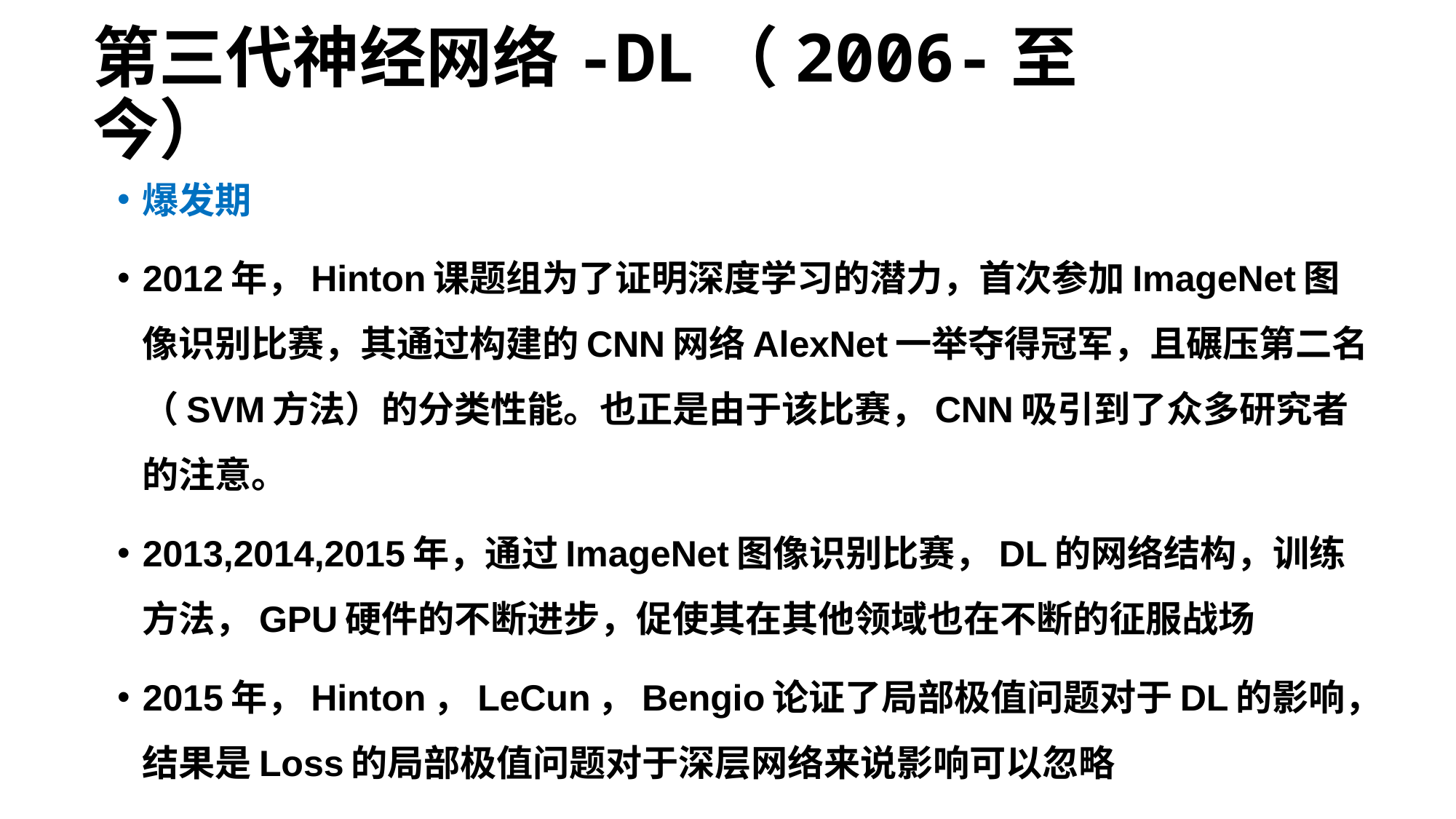

第三代神经网络-DL（2006-至今）
爆发期
2012年，Hinton课题组为了证明深度学习的潜力，首次参加ImageNet图像识别比赛，其通过构建的CNN网络AlexNet一举夺得冠军，且碾压第二名（SVM方法）的分类性能。也正是由于该比赛，CNN吸引到了众多研究者的注意。
2013,2014,2015年，通过ImageNet图像识别比赛，DL的网络结构，训练方法，GPU硬件的不断进步，促使其在其他领域也在不断的征服战场
2015年，Hinton，LeCun，Bengio论证了局部极值问题对于DL的影响，结果是Loss的局部极值问题对于深层网络来说影响可以忽略